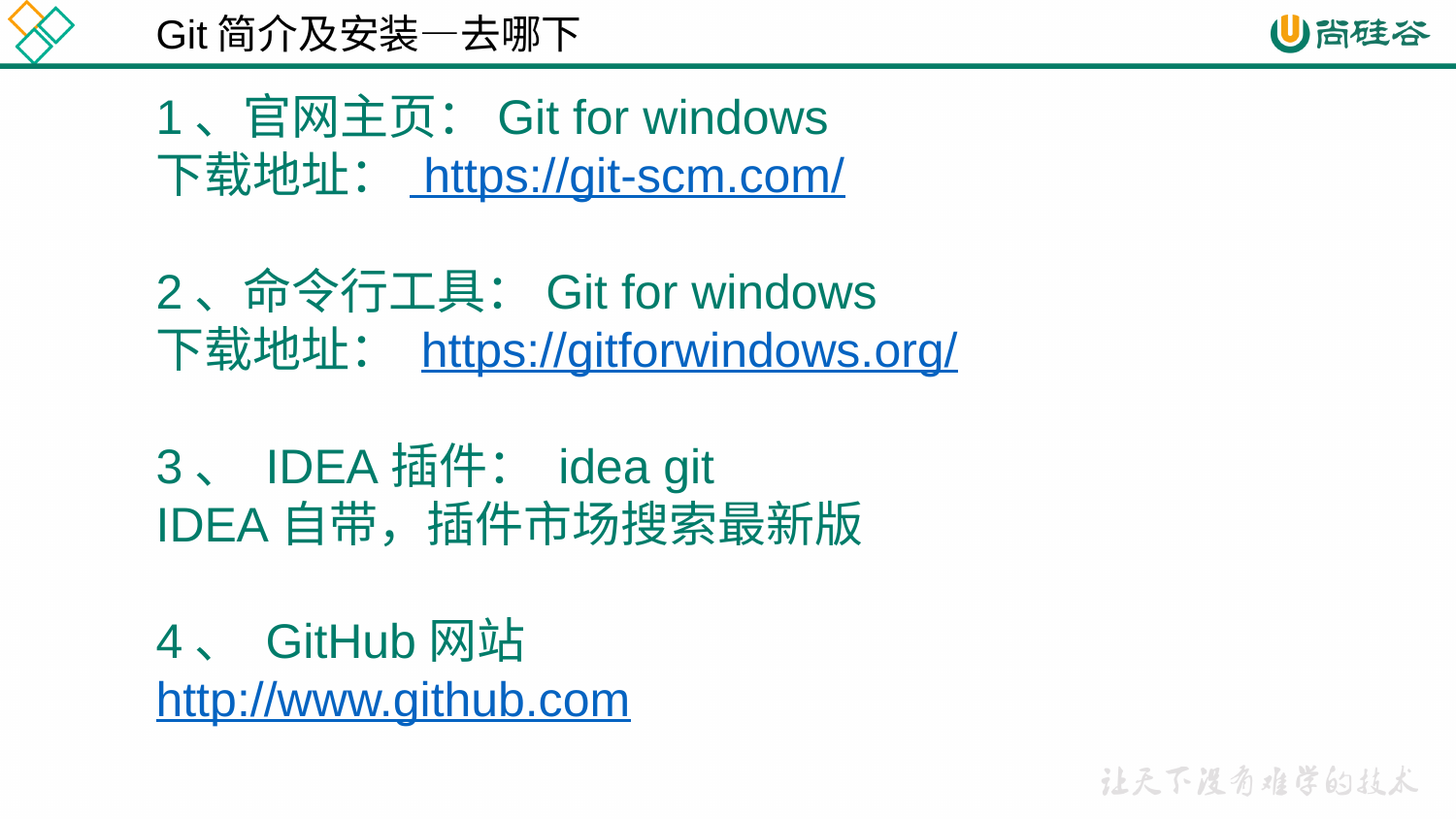

Git简介及安装—去哪下
1、官网主页：Git for windows
下载地址： https://git-scm.com/

2、命令行工具：Git for windows
下载地址： https://gitforwindows.org/

3、 IDEA插件： idea git
IDEA自带，插件市场搜索最新版

4、 GitHub网站
http://www.github.com